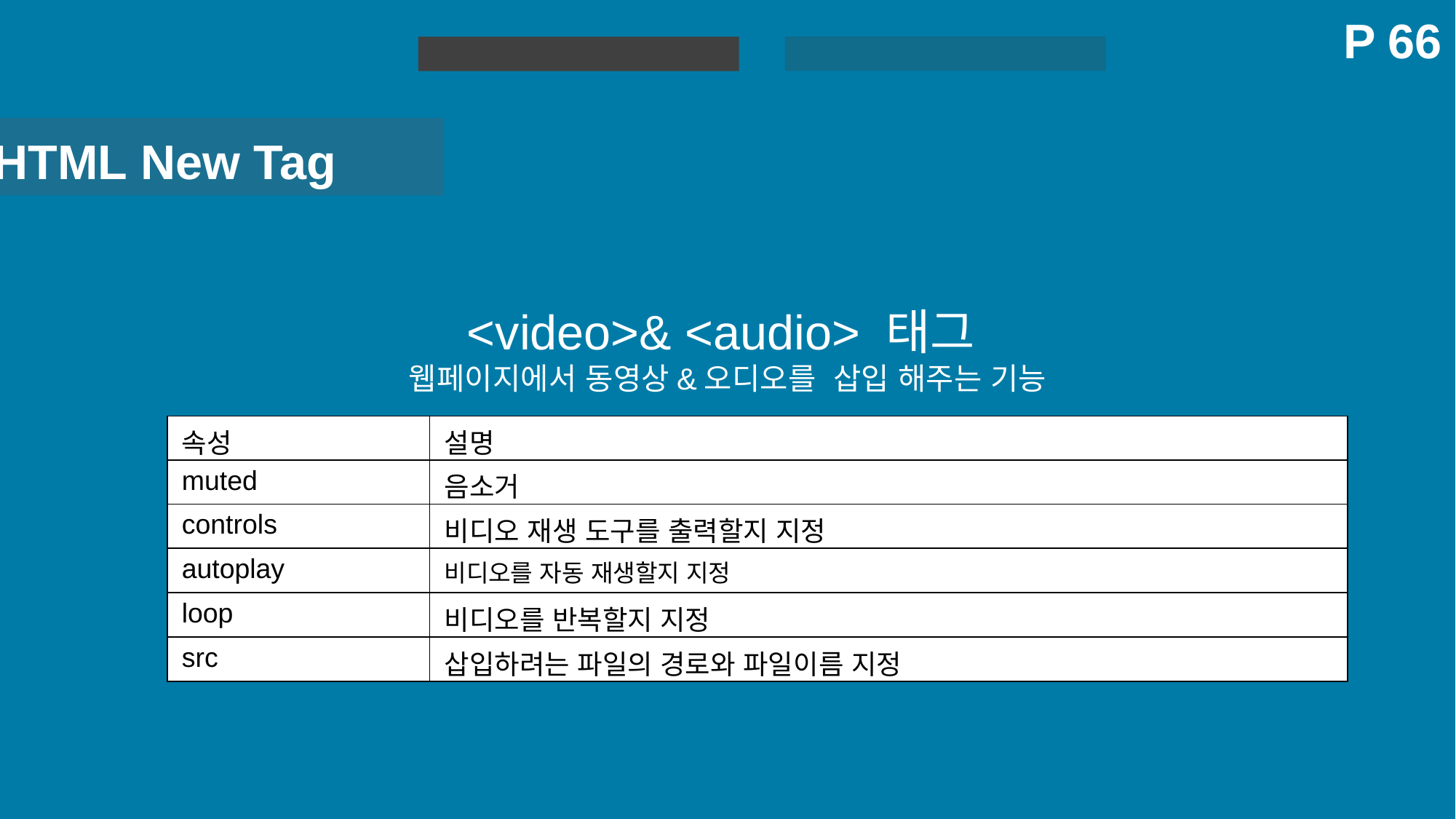

P 66
HTML 실습
HTML

HTML New Tag
<video>& <audio> 태그
웹페이지에서 동영상&오디오를  삽입 해주는 기능
| 속성 | 설명 |
| --- | --- |
| muted | 음소거 |
| controls | 비디오 재생 도구를 출력할지 지정 |
| autoplay | 비디오를 자동 재생할지 지정 |
| loop | 비디오를 반복할지 지정 |
| src | 삽입하려는 파일의 경로와 파일이름 지정 |